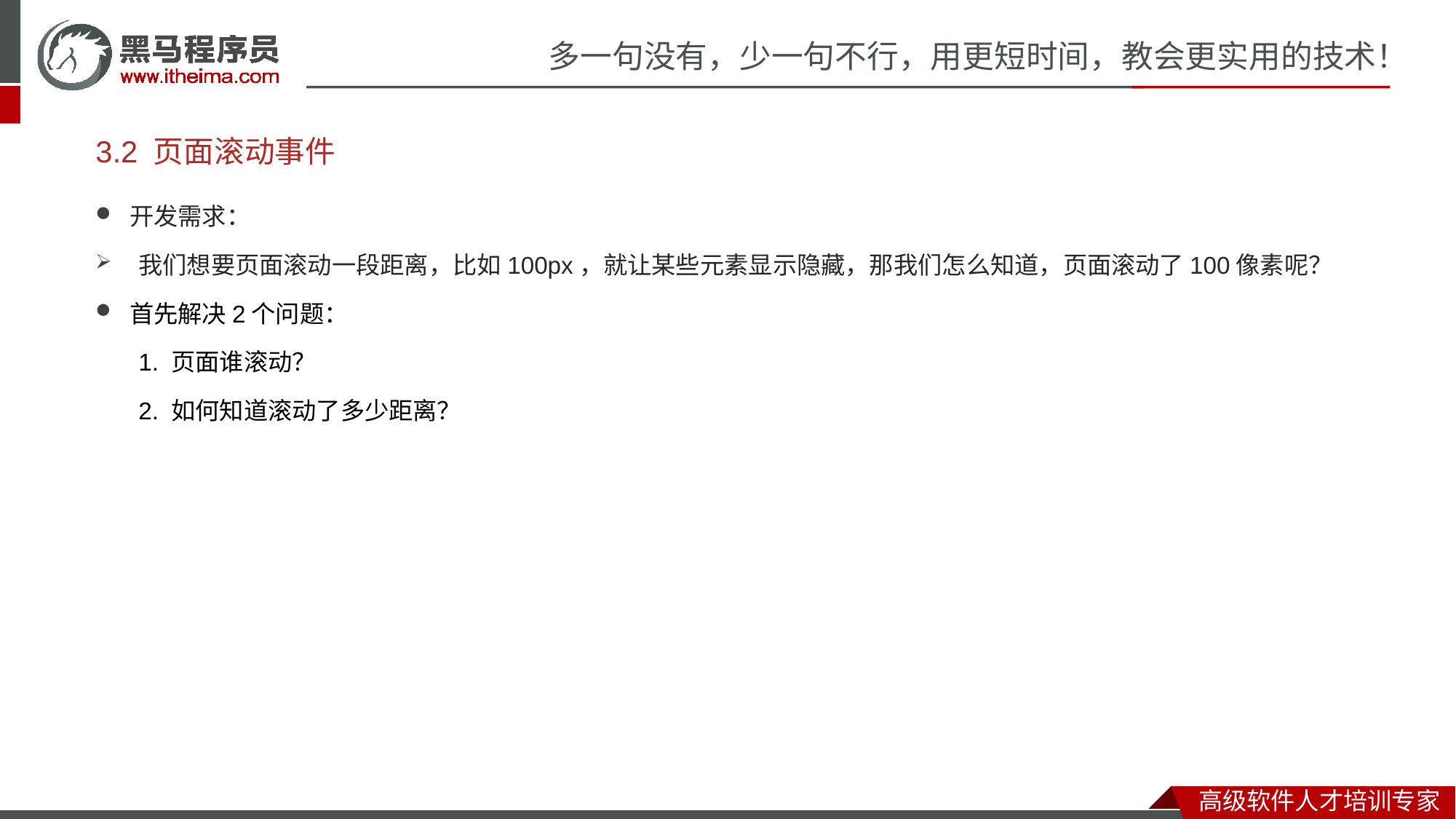

# 3.2 页面滚动事件
开发需求：
我们想要页面滚动一段距离，比如100px，就让某些元素显示隐藏，那我们怎么知道，页面滚动了100像素呢？
首先解决2个问题：
1. 页面谁滚动？
2. 如何知道滚动了多少距离？